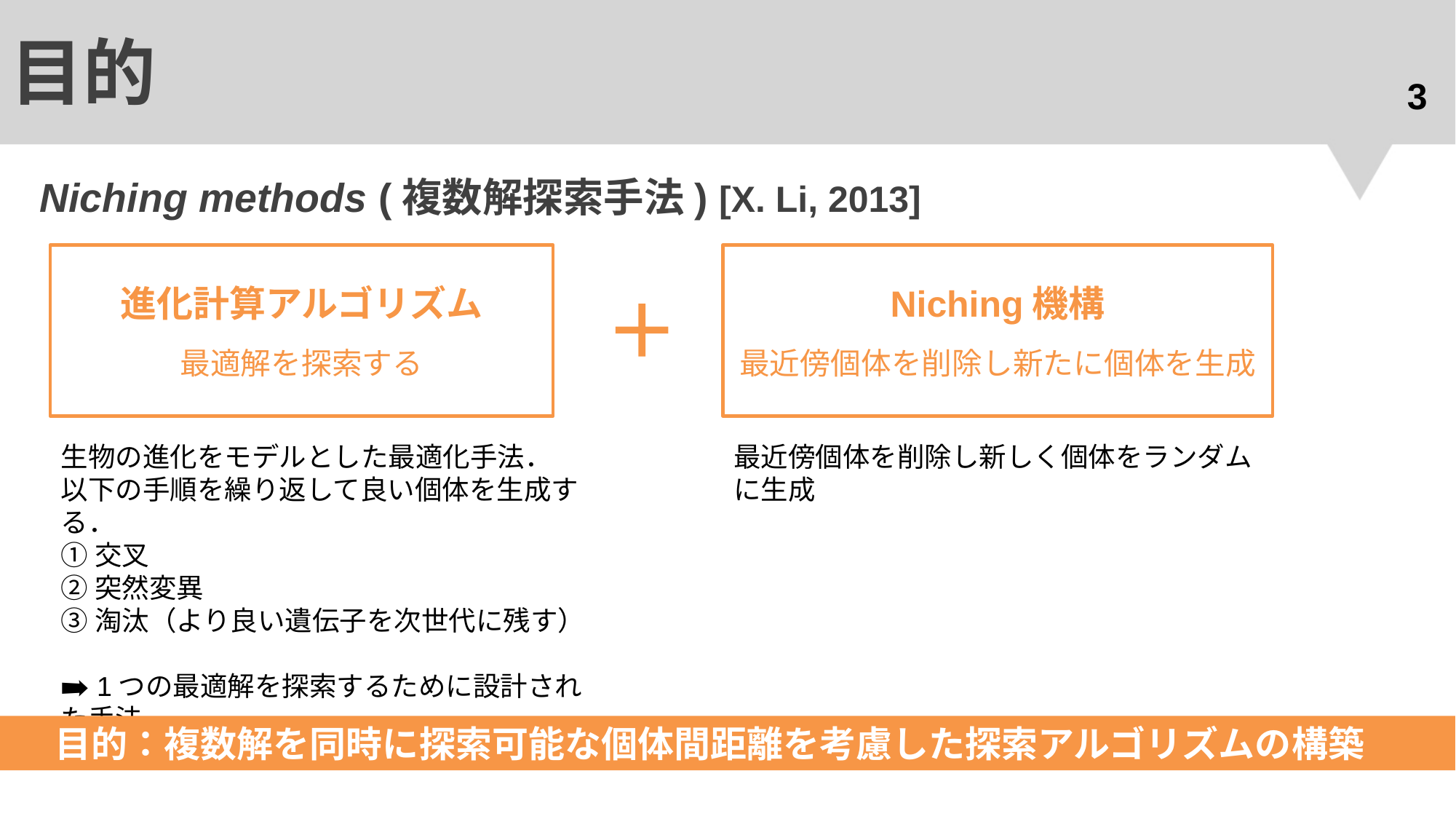

# 目的
3
Niching methods (複数解探索手法) [X. Li, 2013]
進化計算アルゴリズム

最適解を探索する
Niching機構

最近傍個体を削除し新たに個体を生成

生物の進化をモデルとした最適化手法．
以下の手順を繰り返して良い個体を生成する．
①交叉
②突然変異
③淘汰（より良い遺伝子を次世代に残す）

➡ 1つの最適解を探索するために設計された手法
最近傍個体を削除し新しく個体をランダムに生成
目的：複数解を同時に探索可能な個体間距離を考慮した探索アルゴリズムの構築